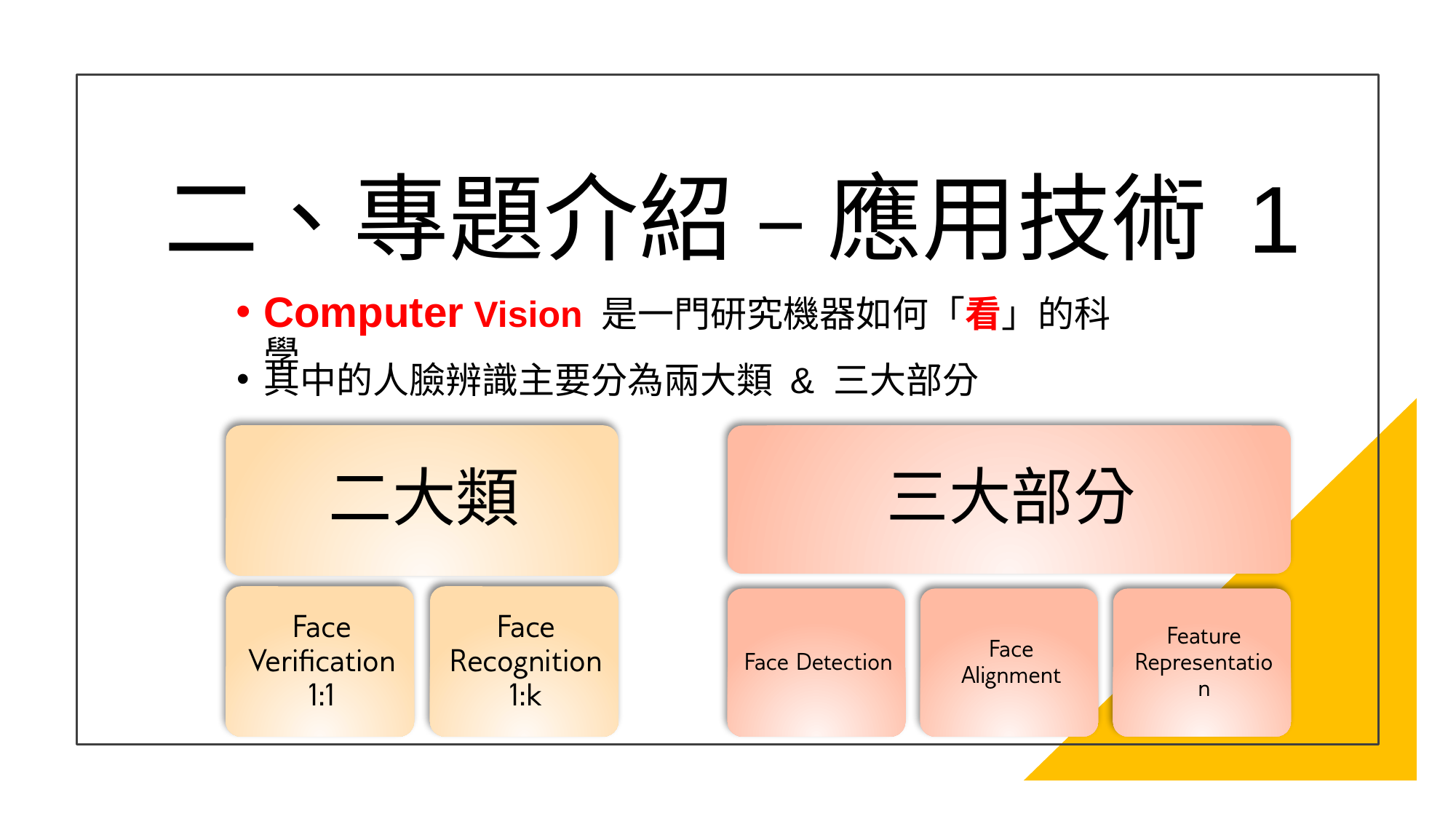

# 二、專題介紹 – 應用技術 1
Computer Vision 是一門研究機器如何「看」的科學
其中的人臉辨識主要分為兩大類 & 三大部分

二大類
Face Verification
1:1
Face Recognition
1:k
三大部分
Face Detection
Face Alignment
Feature Representation